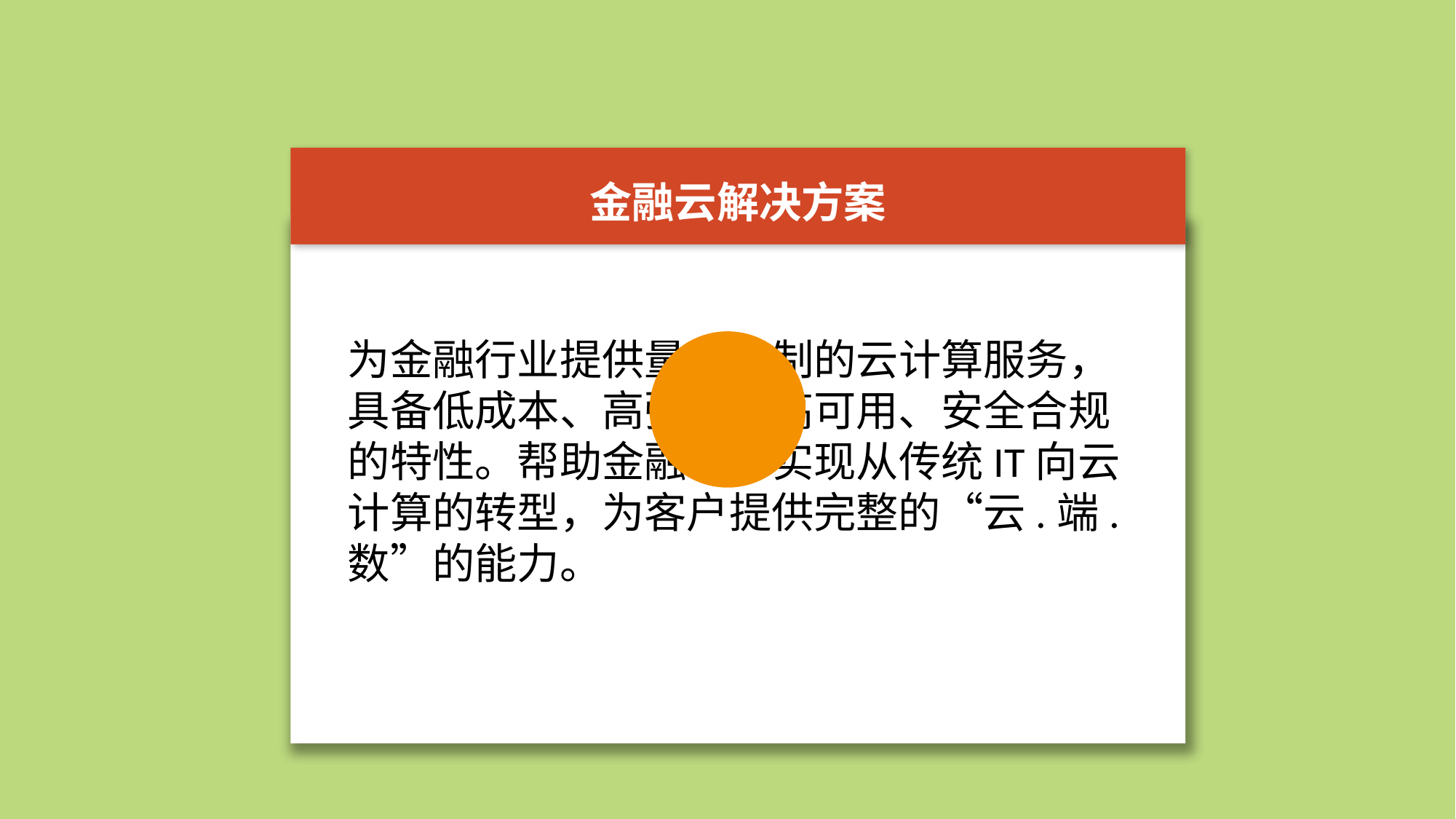

金融云解决方案
为金融行业提供量身定制的云计算服务，具备低成本、高弹性、高可用、安全合规的特性。帮助金融客户实现从传统IT向云计算的转型，为客户提供完整的“云.端.数”的能力。